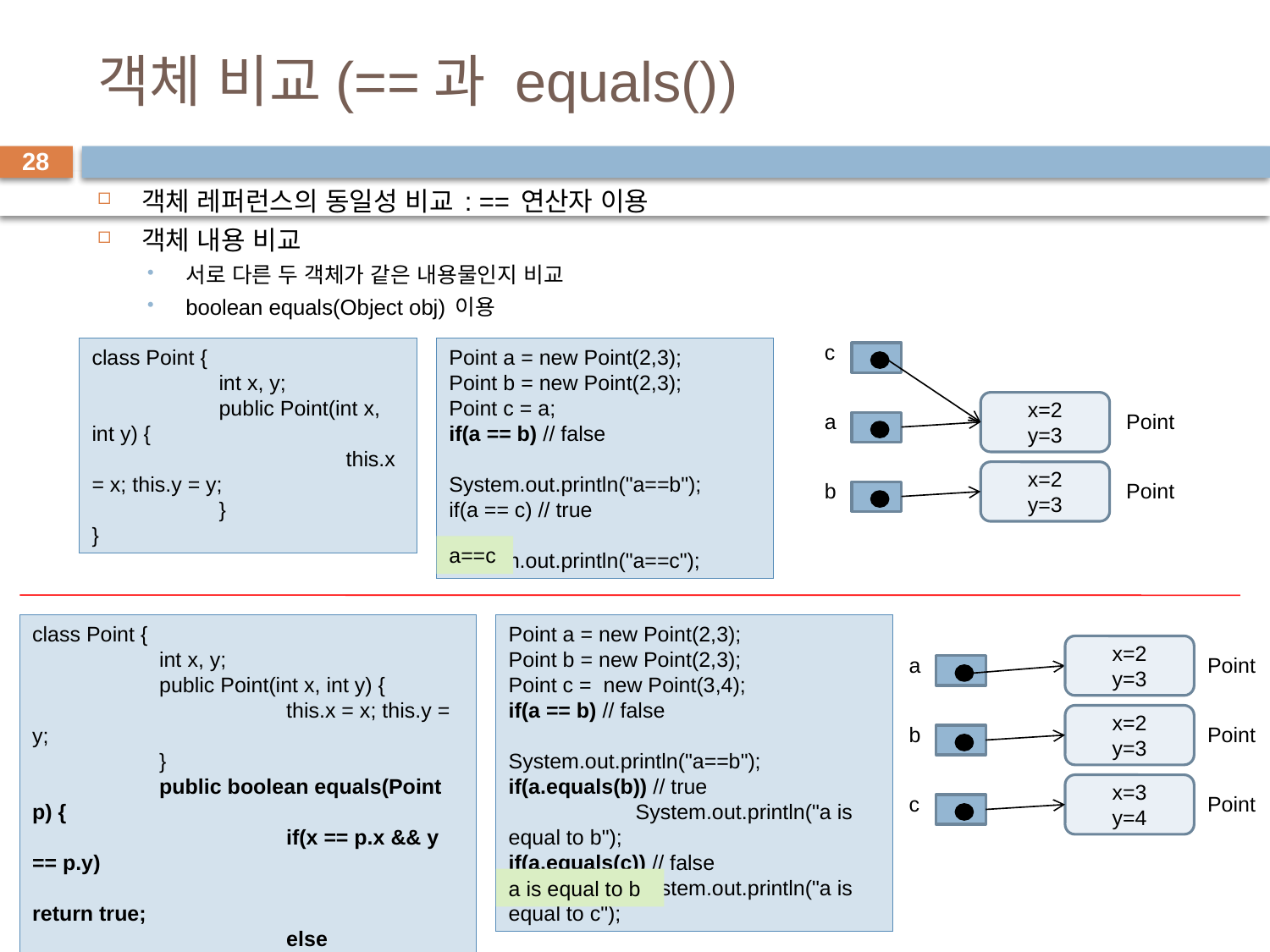

# 객체 비교(==과 equals())
28
객체 레퍼런스의 동일성 비교 : == 연산자 이용
객체 내용 비교
서로 다른 두 객체가 같은 내용물인지 비교
boolean equals(Object obj) 이용

c
class Point {
	int x, y;
	public Point(int x, int y) {
		this.x = x; this.y = y;
	}
}
Point a = new Point(2,3);
Point b = new Point(2,3);
Point c = a;
if(a == b) // false
	System.out.println("a==b");
if(a == c) // true
	System.out.println("a==c");

x=2
y=3
a
Point

x=2
y=3
b
Point

a==c
class Point {
	int x, y;
	public Point(int x, int y) {
		this.x = x; this.y = y;
	}
	public boolean equals(Point p) {
		if(x == p.x && y == p.y)
			return true;
		else
			return false;
	}
}
Point a = new Point(2,3);
Point b = new Point(2,3);
Point c =  new Point(3,4);
if(a == b) // false
	System.out.println("a==b");
if(a.equals(b)) // true
	System.out.println("a is equal to b");
if(a.equals(c)) // false
	System.out.println("a is equal to c");
x=2
y=3
a
Point

x=2
y=3
b
Point

x=3
y=4
c
Point

a is equal to b